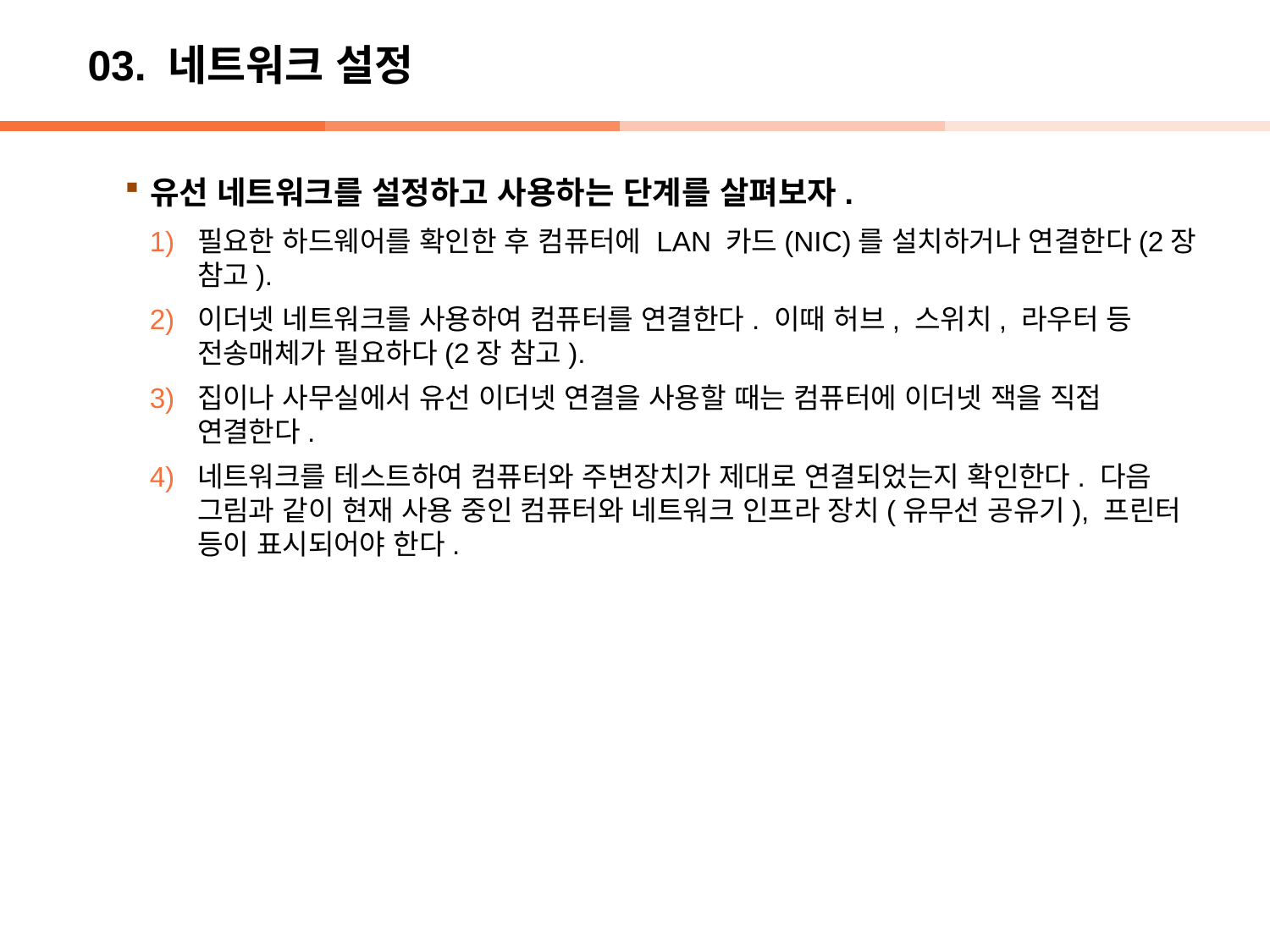

# 03. 네트워크 설정
유선 네트워크를 설정하고 사용하는 단계를 살펴보자.
필요한 하드웨어를 확인한 후 컴퓨터에 LAN 카드(NIC)를 설치하거나 연결한다(2장 참고).
이더넷 네트워크를 사용하여 컴퓨터를 연결한다. 이때 허브, 스위치, 라우터 등 전송매체가 필요하다(2장 참고).
집이나 사무실에서 유선 이더넷 연결을 사용할 때는 컴퓨터에 이더넷 잭을 직접 연결한다.
네트워크를 테스트하여 컴퓨터와 주변장치가 제대로 연결되었는지 확인한다. 다음 그림과 같이 현재 사용 중인 컴퓨터와 네트워크 인프라 장치(유무선 공유기), 프린터 등이 표시되어야 한다.